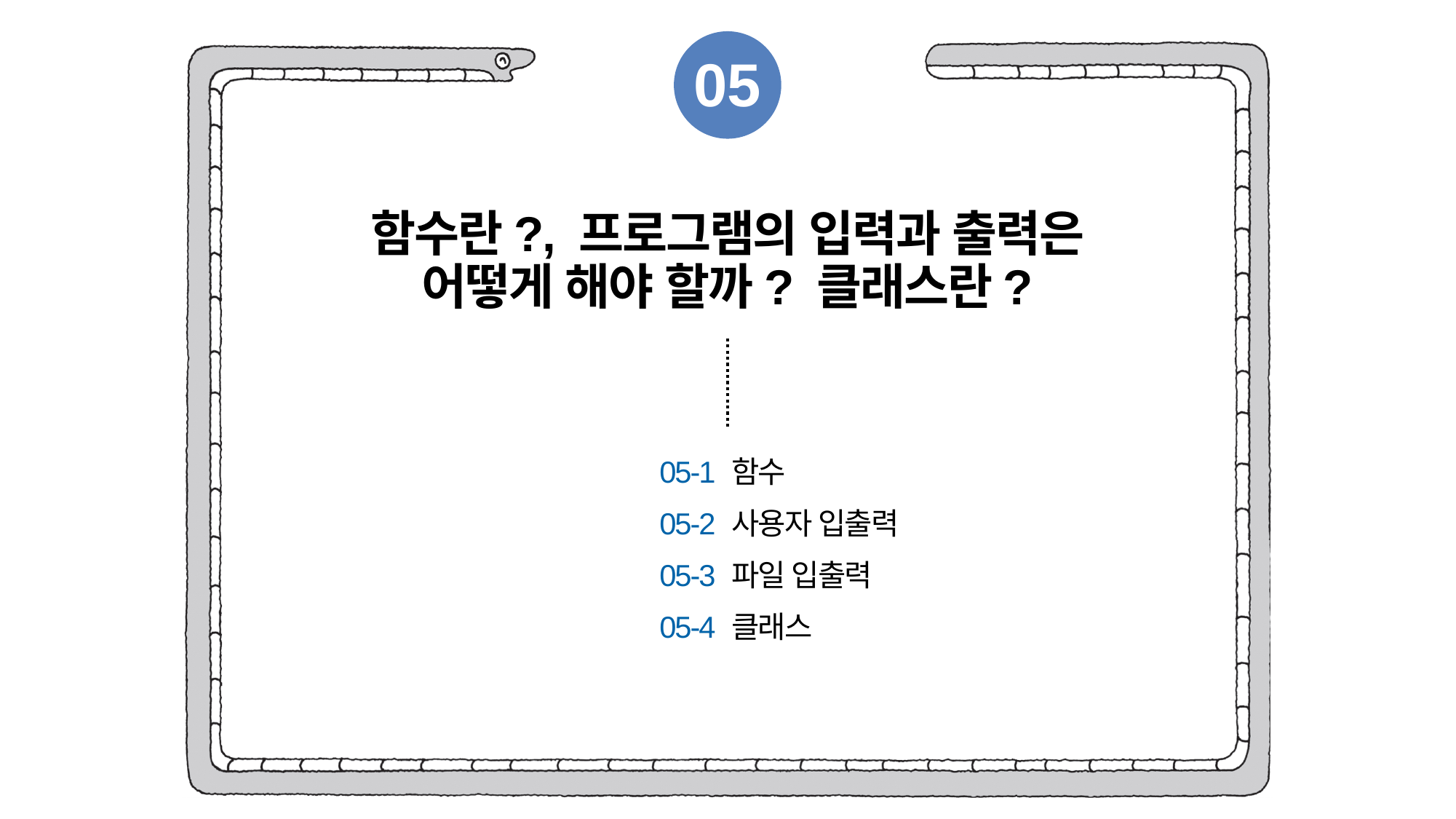

05
함수란?, 프로그램의 입력과 출력은
어떻게 해야 할까? 클래스란?
05-1 함수
05-2 사용자 입출력
05-3 파일 입출력
05-4 클래스